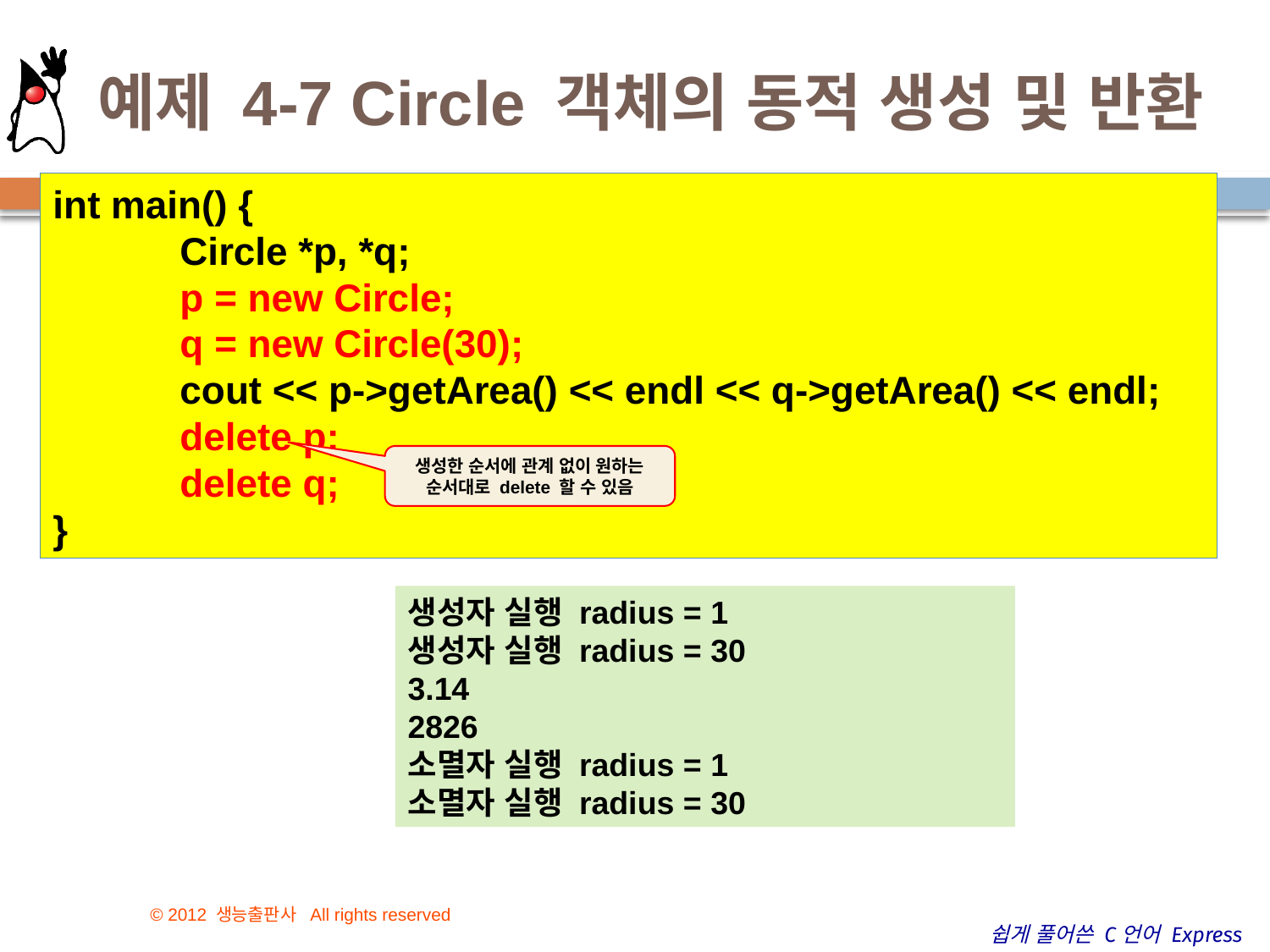

# 예제 4-7 Circle 객체의 동적 생성 및 반환
int main() {
	Circle *p, *q;
	p = new Circle;
	q = new Circle(30);
	cout << p->getArea() << endl << q->getArea() << endl;
	delete p;
	delete q;
}
생성한 순서에 관계 없이 원하는 순서대로 delete 할 수 있음
생성자 실행 radius = 1
생성자 실행 radius = 30
3.14
2826
소멸자 실행 radius = 1
소멸자 실행 radius = 30